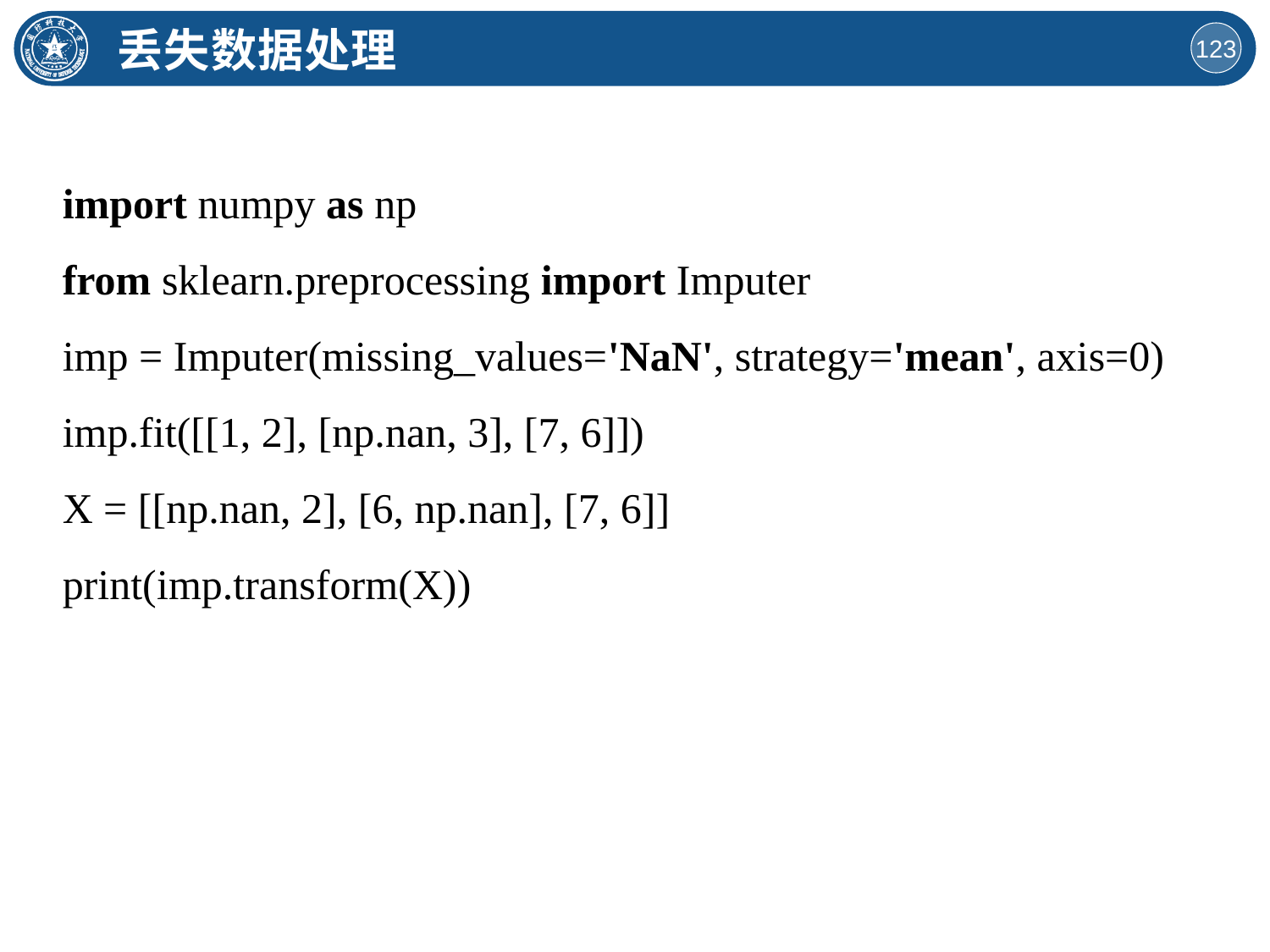

丢失数据处理
import numpy as np
from sklearn.preprocessing import Imputer
imp = Imputer(missing_values='NaN', strategy='mean', axis=0)
imp.fit([[1, 2], [np.nan, 3], [7, 6]])
X = [[np.nan, 2], [6, np.nan], [7, 6]]
print(imp.transform(X))